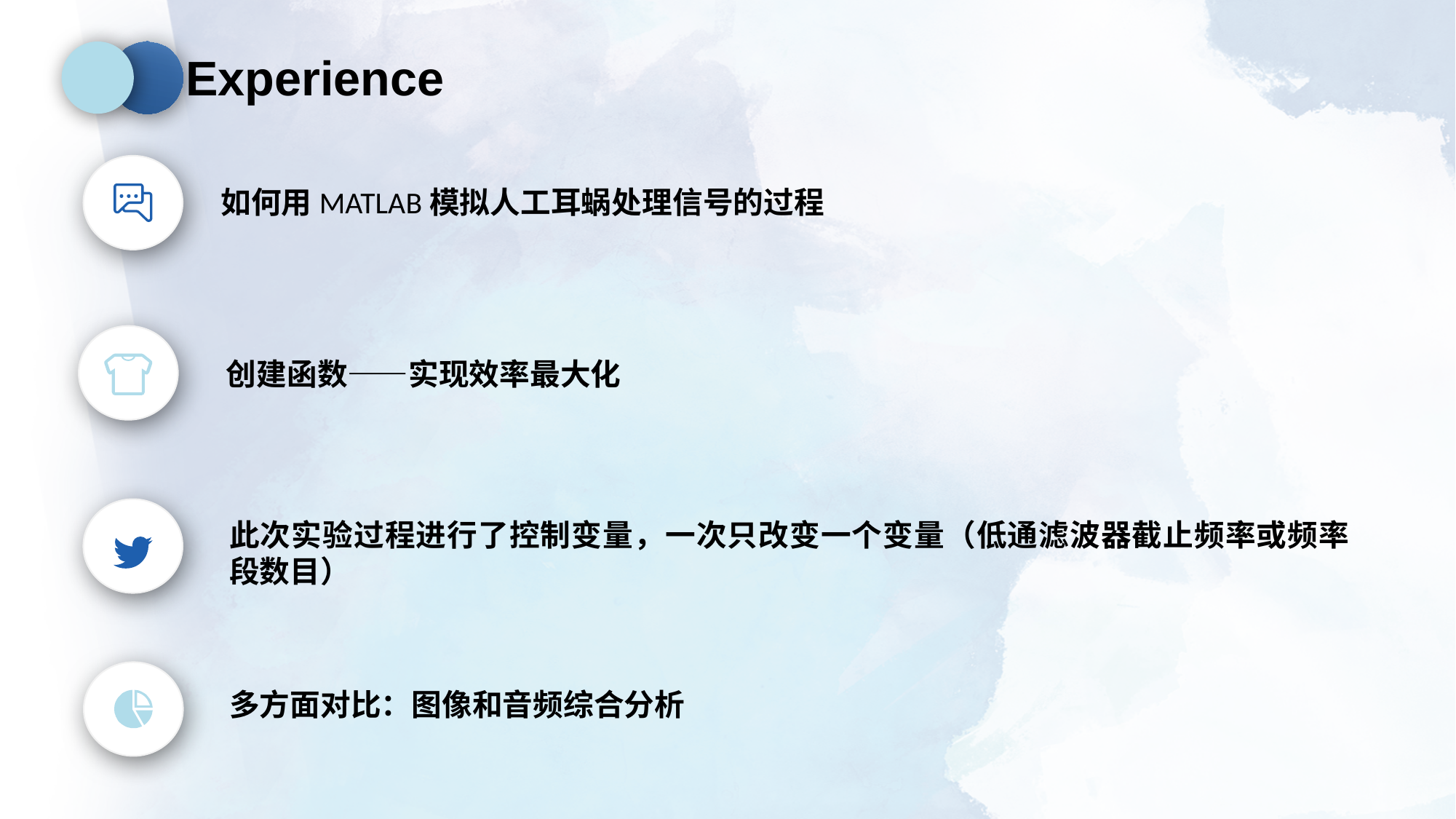

Experience

如何用MATLAB模拟人工耳蜗处理信号的过程

创建函数——实现效率最大化

此次实验过程进行了控制变量，一次只改变一个变量（低通滤波器截止频率或频率段数目）

多方面对比：图像和音频综合分析